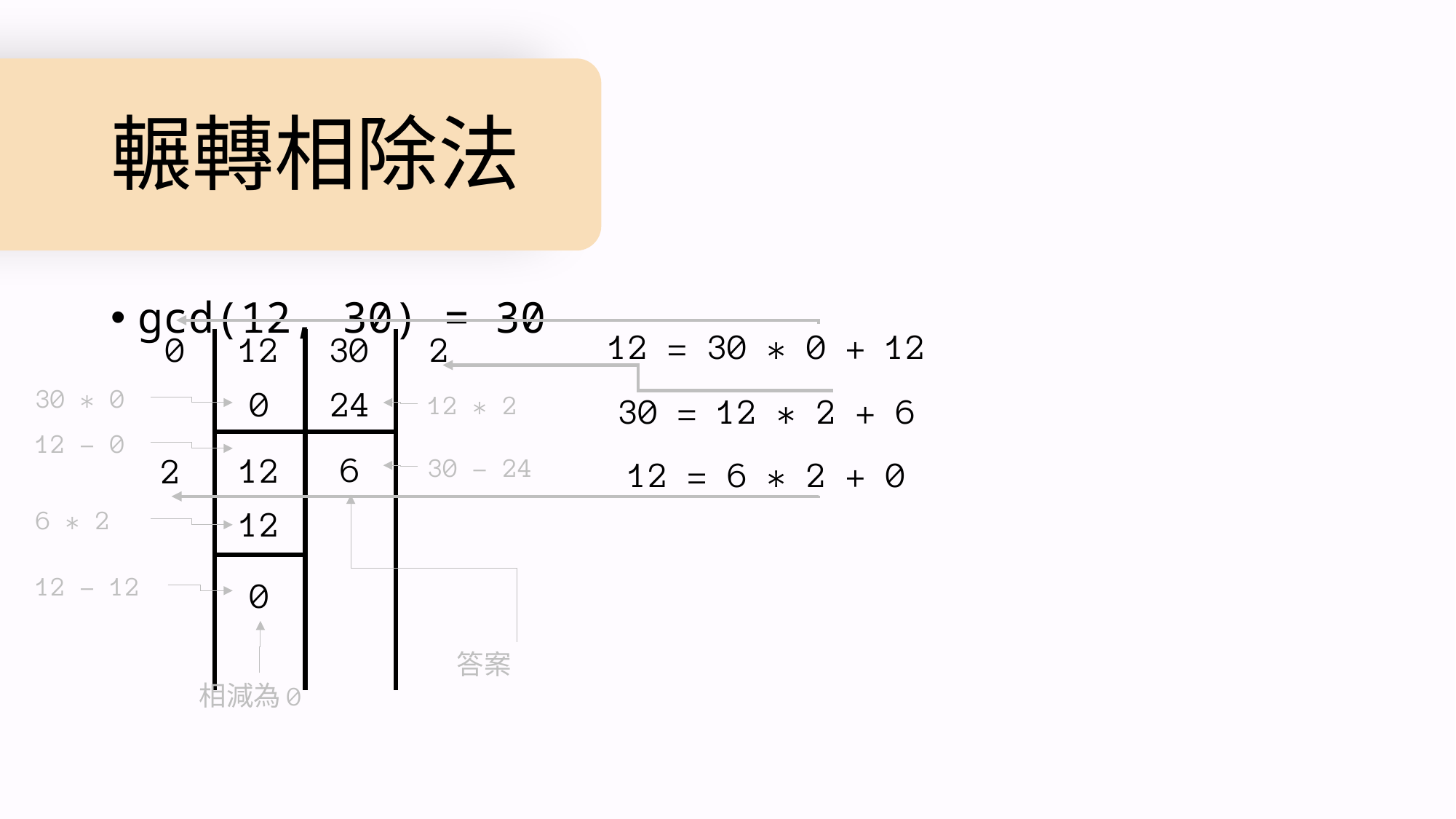

# 輾轉相除法
gcd(12, 30) = 30
12 = 30 * 0 + 12
0
2
12
30
30 * 0
24
0
12 * 2
30 = 12 * 2 + 6
12 - 0
6
12
2
30 - 24
12 = 6 * 2 + 0
12
6 * 2
12 - 12
0
答案
相減為0